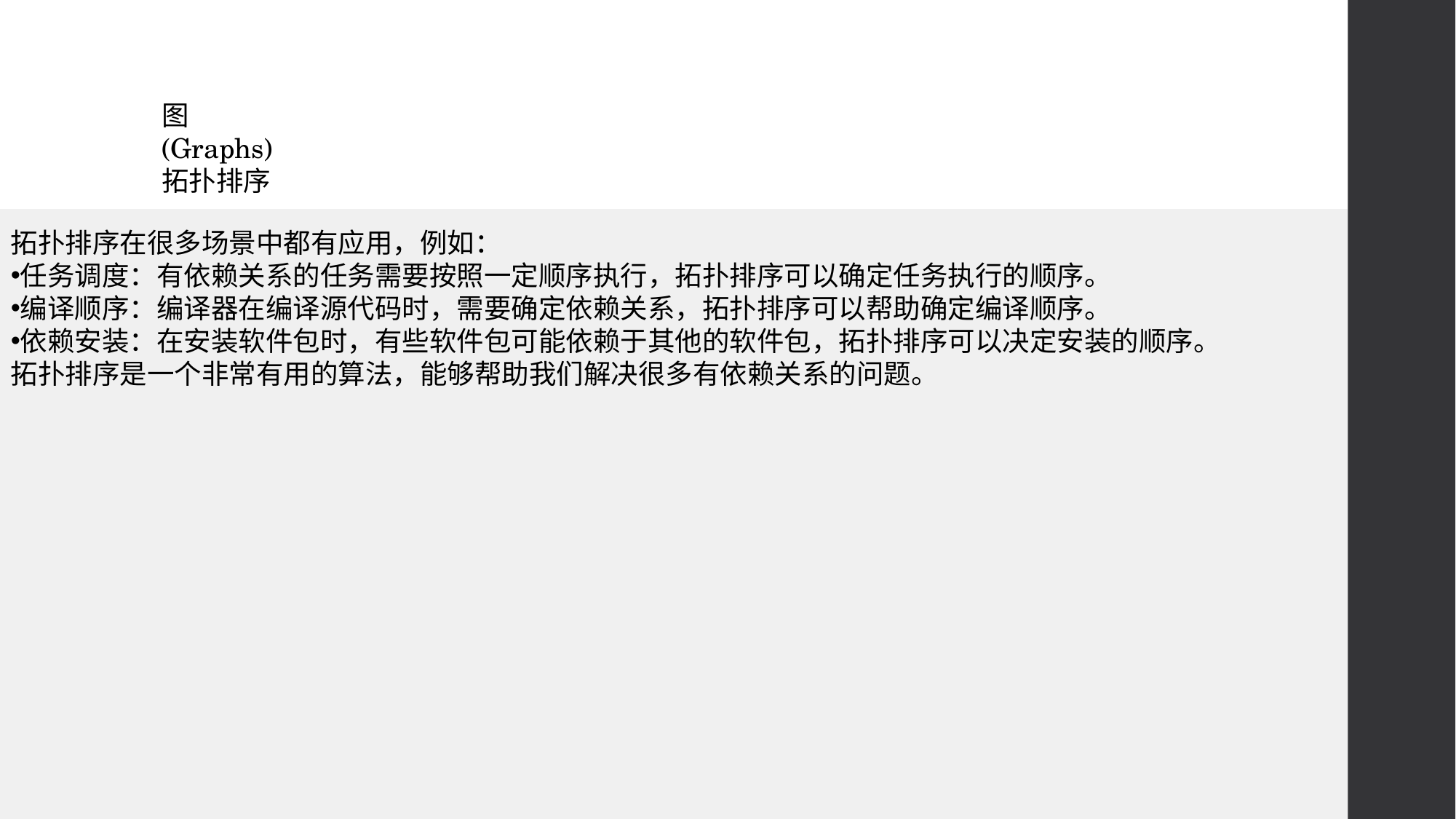

# 图 (Graphs) 拓扑排序

拓扑排序在很多场景中都有应用，例如：
任务调度：有依赖关系的任务需要按照一定顺序执行，拓扑排序可以确定任务执行的顺序。
编译顺序：编译器在编译源代码时，需要确定依赖关系，拓扑排序可以帮助确定编译顺序。
依赖安装：在安装软件包时，有些软件包可能依赖于其他的软件包，拓扑排序可以决定安装的顺序。
拓扑排序是一个非常有用的算法，能够帮助我们解决很多有依赖关系的问题。